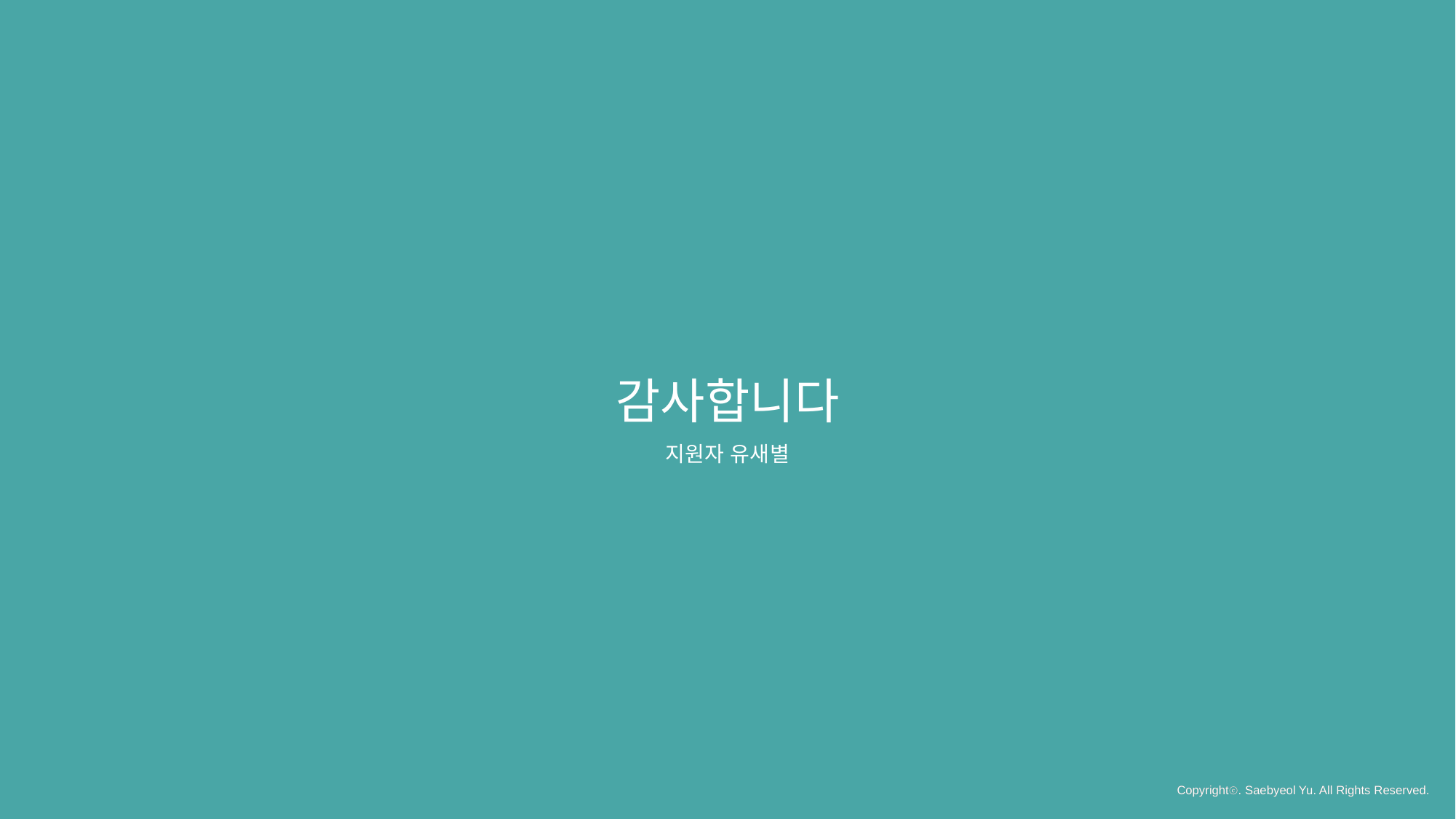

감사합니다
지원자 유새별
Copyrightⓒ. Saebyeol Yu. All Rights Reserved.